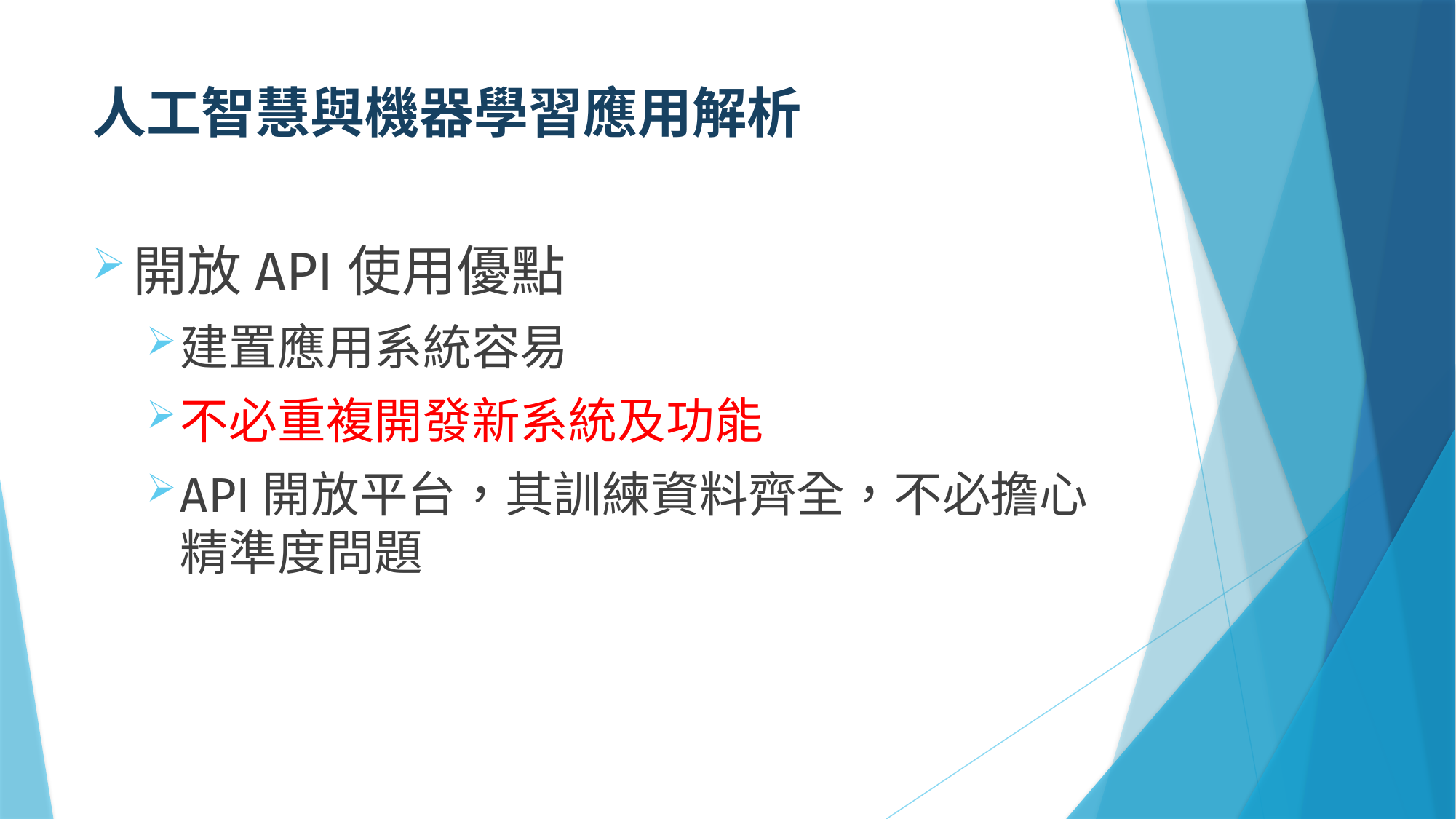

# 人工智慧與機器學習應用解析
開放API使用優點
建置應用系統容易
不必重複開發新系統及功能
API開放平台，其訓練資料齊全，不必擔心精準度問題